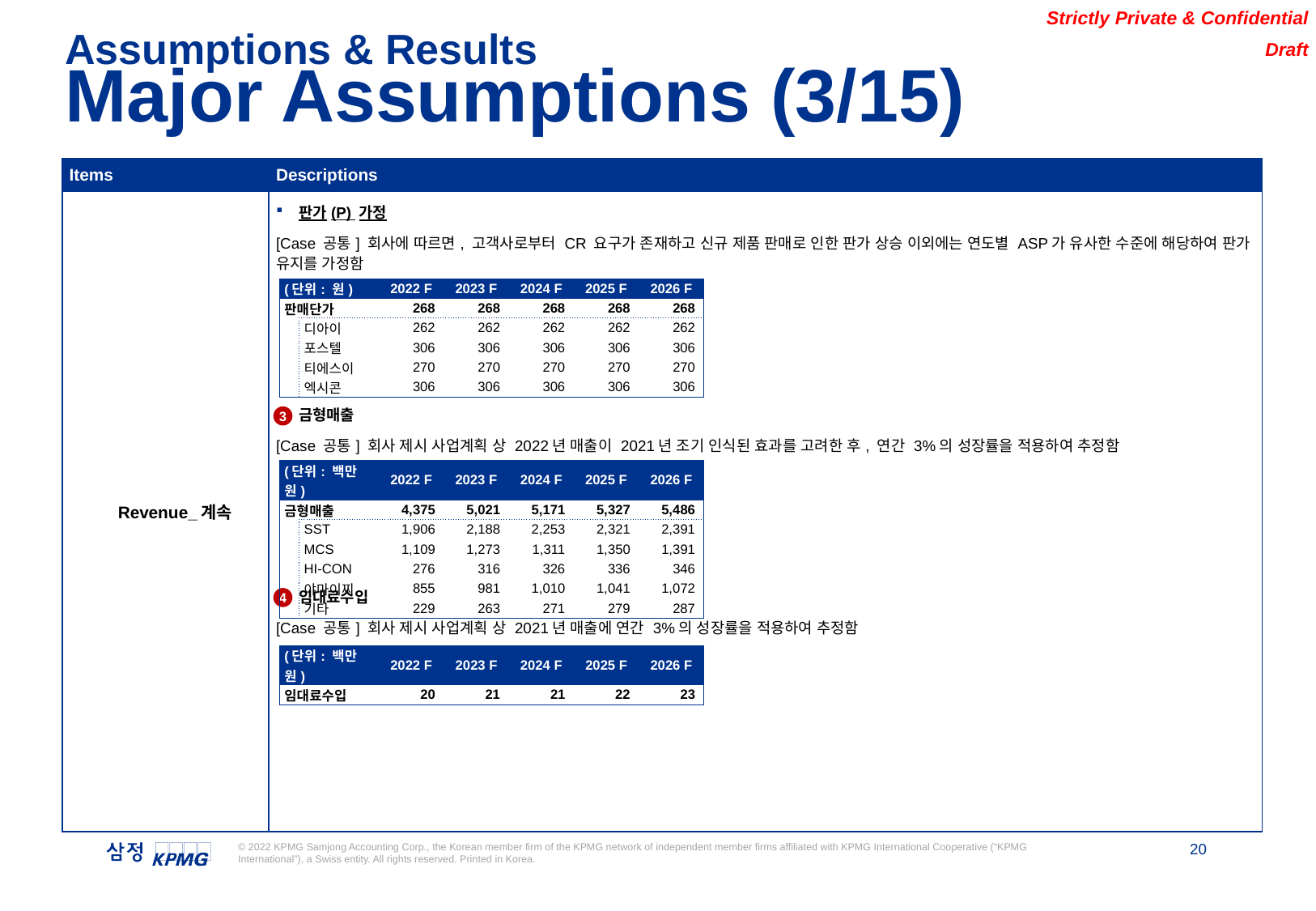

Assumptions & Results
Major Assumptions (3/15)
| Items | Descriptions |
| --- | --- |
| Revenue\_계속 | 판가(P) 가정 [Case 공통] 회사에 따르면, 고객사로부터 CR 요구가 존재하고 신규 제품 판매로 인한 판가 상승 이외에는 연도별 ASP가 유사한 수준에 해당하여 판가 유지를 가정함 금형매출 [Case 공통] 회사 제시 사업계획 상 2022년 매출이 2021년 조기 인식된 효과를 고려한 후, 연간 3%의 성장률을 적용하여 추정함 임대료수입 [Case 공통] 회사 제시 사업계획 상 2021년 매출에 연간 3%의 성장률을 적용하여 추정함 |
| (단위: 원) |  | 2022 F | 2023 F | 2024 F | 2025 F | 2026 F |
| --- | --- | --- | --- | --- | --- | --- |
| 판매단가 |  | 268 | 268 | 268 | 268 | 268 |
|  | 디아이 | 262 | 262 | 262 | 262 | 262 |
|  | 포스텔 | 306 | 306 | 306 | 306 | 306 |
|  | 티에스이 | 270 | 270 | 270 | 270 | 270 |
|  | 엑시콘 | 306 | 306 | 306 | 306 | 306 |
3
| (단위: 백만원) |  | 2022 F | 2023 F | 2024 F | 2025 F | 2026 F |
| --- | --- | --- | --- | --- | --- | --- |
| 금형매출 |  | 4,375 | 5,021 | 5,171 | 5,327 | 5,486 |
|  | SST | 1,906 | 2,188 | 2,253 | 2,321 | 2,391 |
|  | MCS | 1,109 | 1,273 | 1,311 | 1,350 | 1,391 |
|  | HI-CON | 276 | 316 | 326 | 336 | 346 |
|  | 야마이찌 | 855 | 981 | 1,010 | 1,041 | 1,072 |
|  | 기타 | 229 | 263 | 271 | 279 | 287 |
4
| (단위: 백만원) | 2022 F | 2023 F | 2024 F | 2025 F | 2026 F |
| --- | --- | --- | --- | --- | --- |
| 임대료수입 | 20 | 21 | 21 | 22 | 23 |